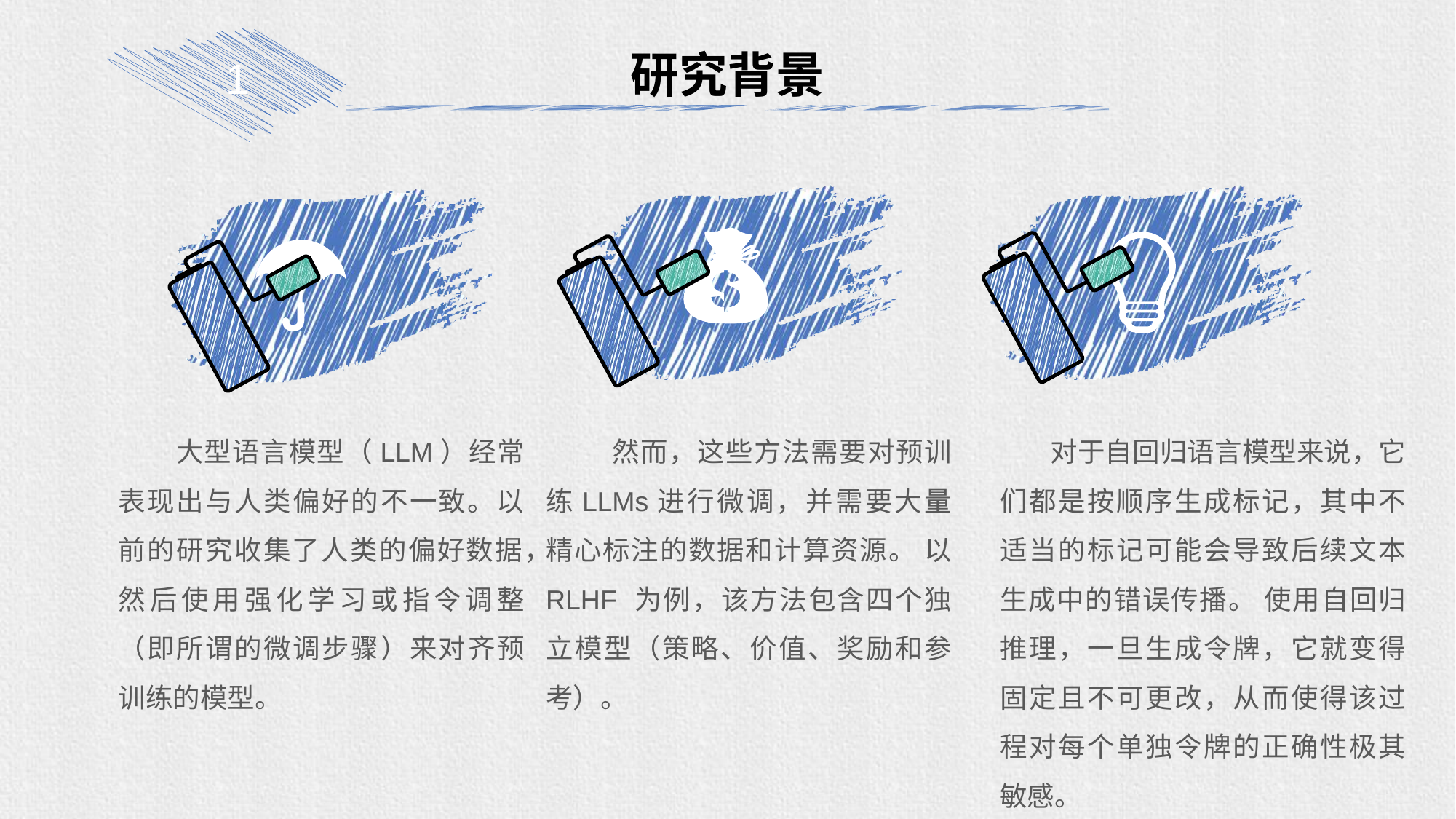

研究背景
1

       大型语言模型（LLM）经常表现出与人类偏好的不一致。以前的研究收集了人类的偏好数据，然后使用强化学习或指令调整（即所谓的微调步骤）来对齐预训练的模型。
        然而，这些方法需要对预训练LLMs进行微调，并需要大量精心标注的数据和计算资源。 以 RLHF 为例，该方法包含四个独立模型（策略、价值、奖励和参考）。
       对于自回归语言模型来说，它们都是按顺序生成标记，其中不适当的标记可能会导致后续文本生成中的错误传播。 使用自回归推理，一旦生成令牌，它就变得固定且不可更改，从而使得该过程对每个单独令牌的正确性极其敏感。